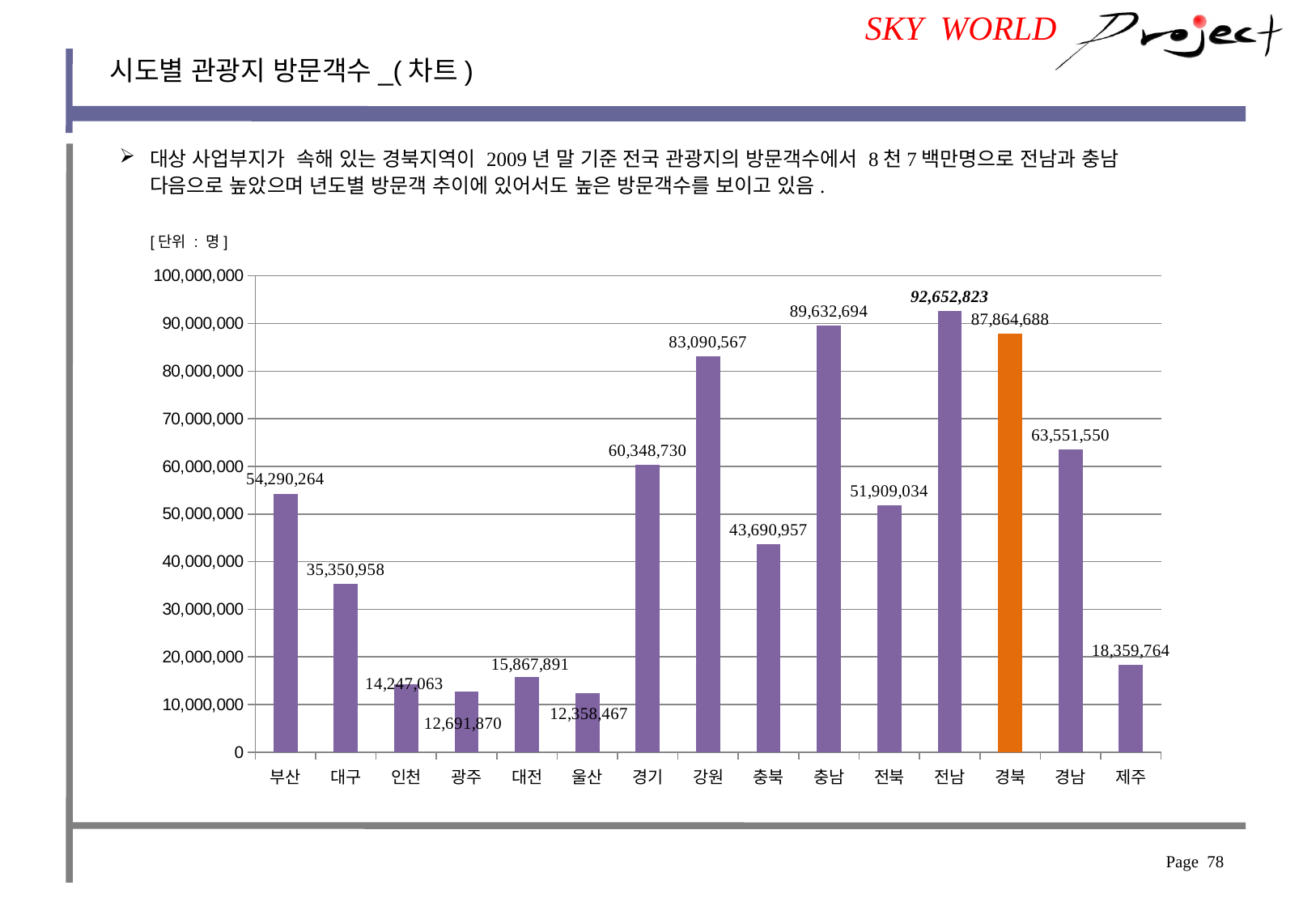

SKY  WORLD
시도별 관광지 방문객수_(차트)
대상 사업부지가  속해 있는 경북지역이 2009년 말 기준 전국 관광지의 방문객수에서 8천7백만명으로 전남과 충남 다음으로 높았으며 년도별 방문객 추이에 있어서도 높은 방문객수를 보이고 있음.
[단위 : 명]

[unsupported chart]